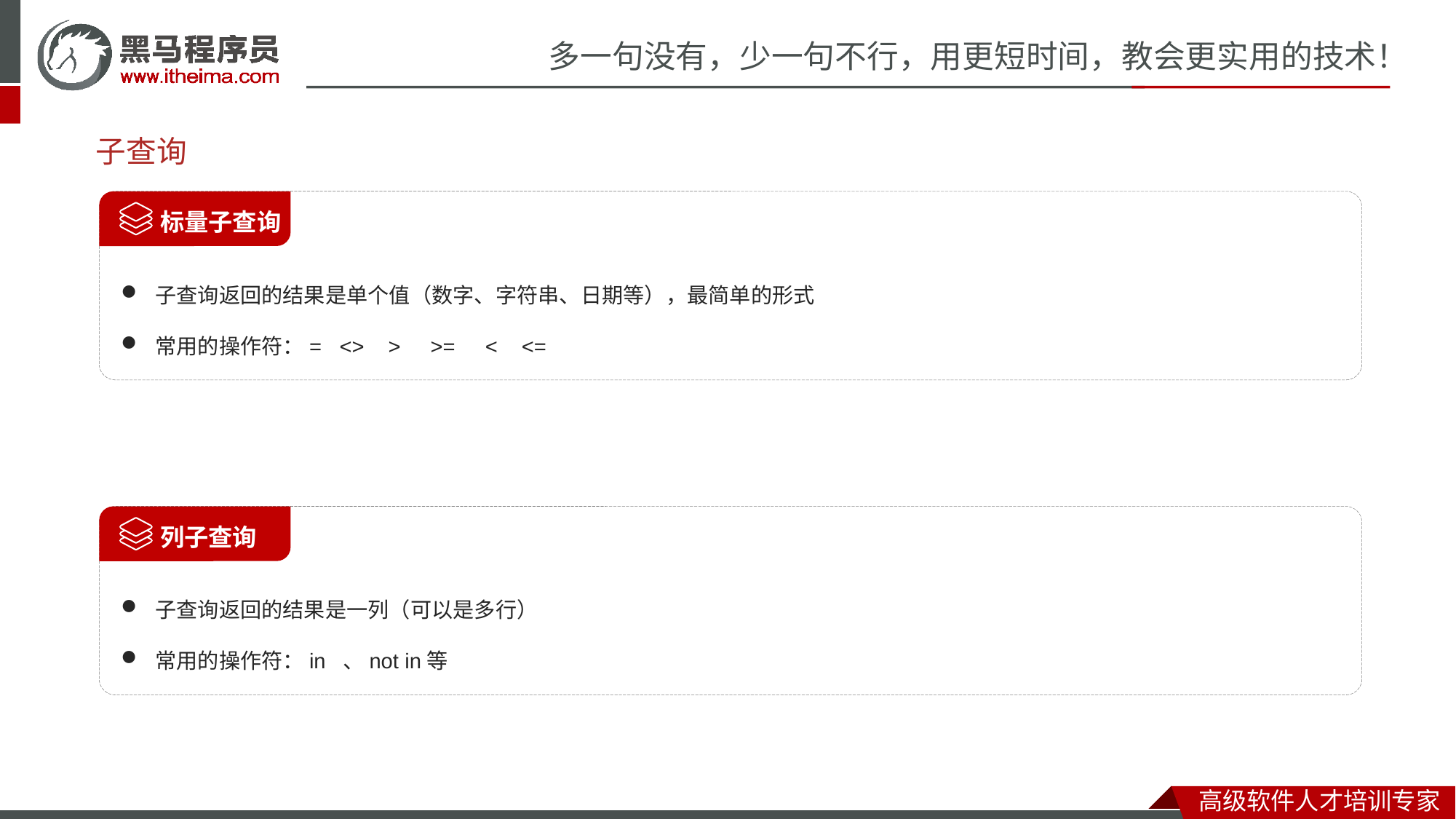

# 子查询
子查询返回的结果是单个值（数字、字符串、日期等），最简单的形式
常用的操作符：=   <>    >     >=     <    <=
       标量子查询

子查询返回的结果是一列（可以是多行）
常用的操作符：in  、not in等
       列子查询